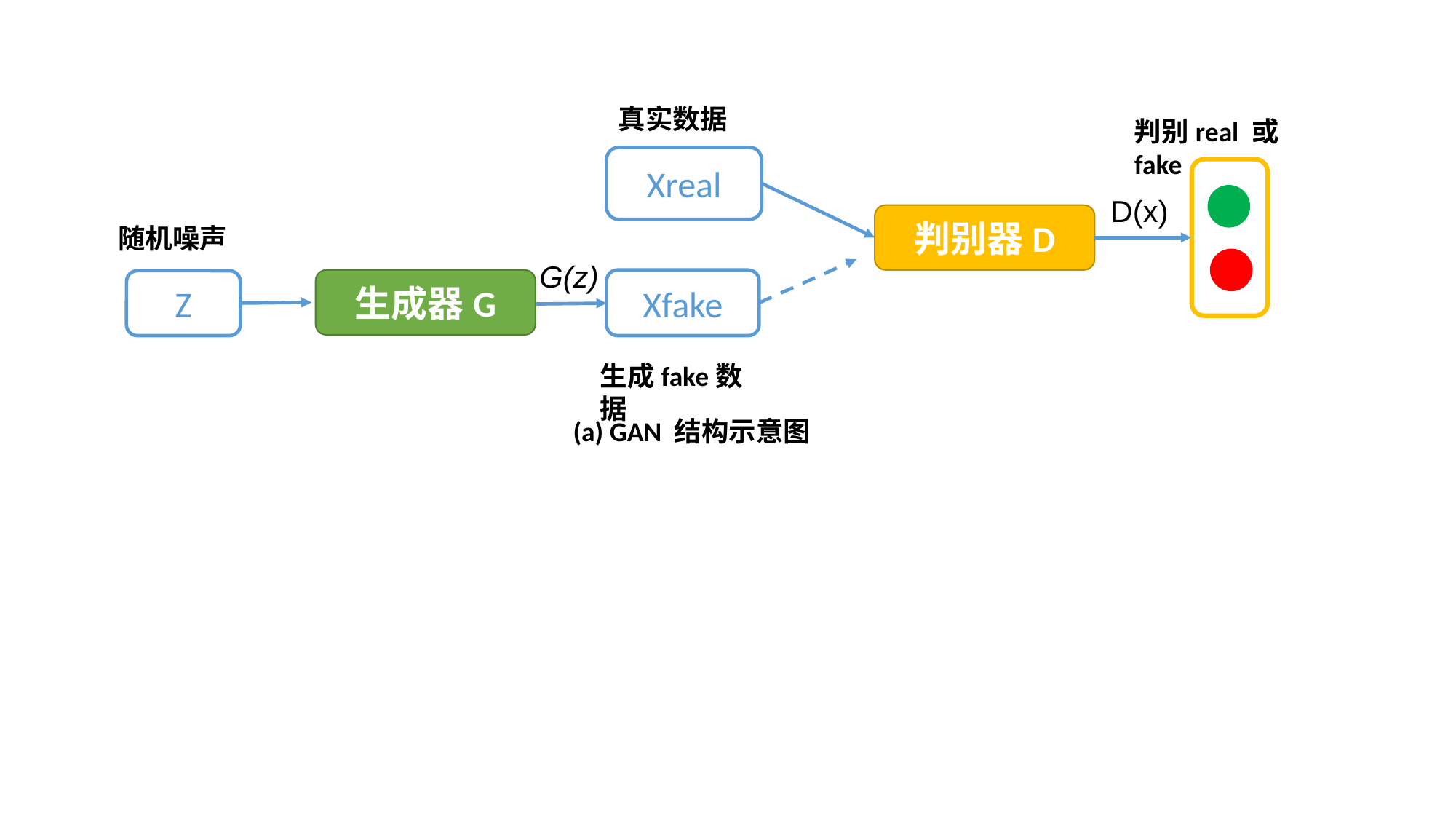

真实数据
判别real 或fake
Xreal

判别器D
随机噪声
生成器G
Xfake
Z
生成fake数据
D(x)
G(z)
(a) GAN 结构示意图